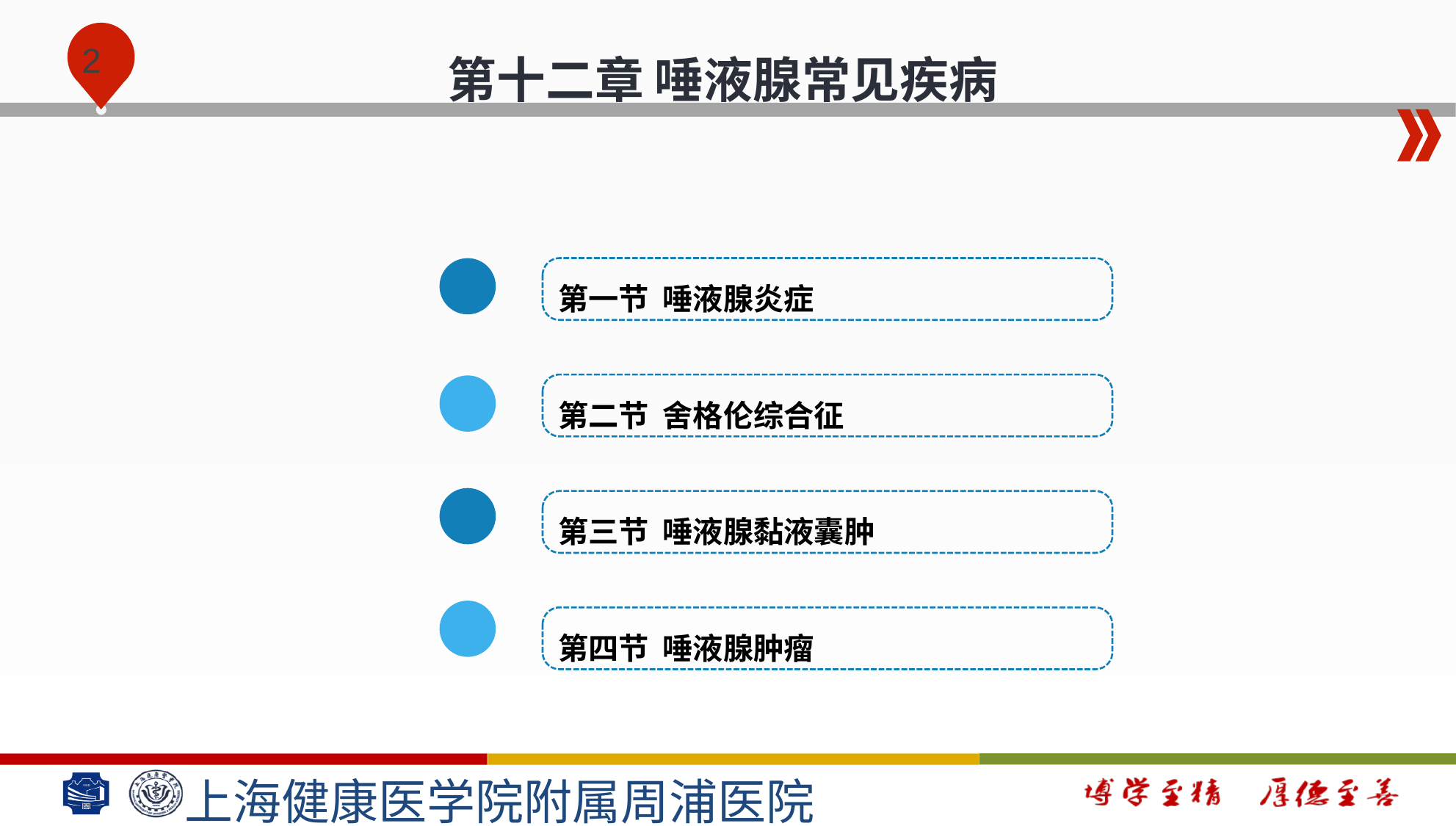

# 第十二章 唾液腺常见疾病

第一节  唾液腺炎症
第二节  舍格伦综合征

第三节  唾液腺黏液囊肿

第四节  唾液腺肿瘤